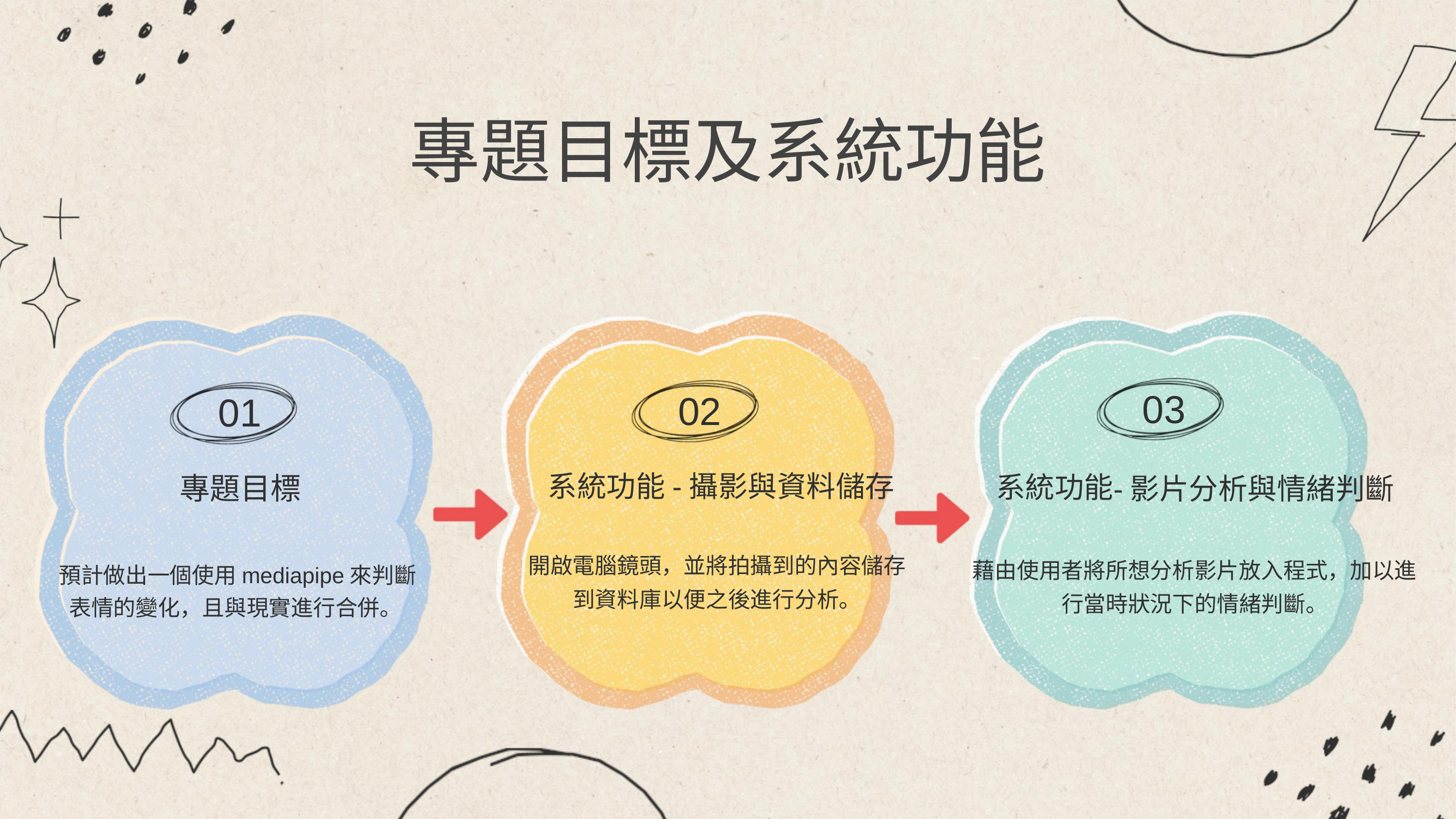

專題目標及系統功能
03
02
01
系統功能-攝影與資料儲存
-影片分析與情緒判斷
系統功能
專題目標
開啟電腦鏡頭，並將拍攝到的內容儲存
預計做出一個使用mediapipe來判斷
藉由使用者將所想分析影片放入程式，加以進
行當時狀況下的情緒判斷。
到資料庫以便之後進行分析。
表情的變化，且與現實進行合併。